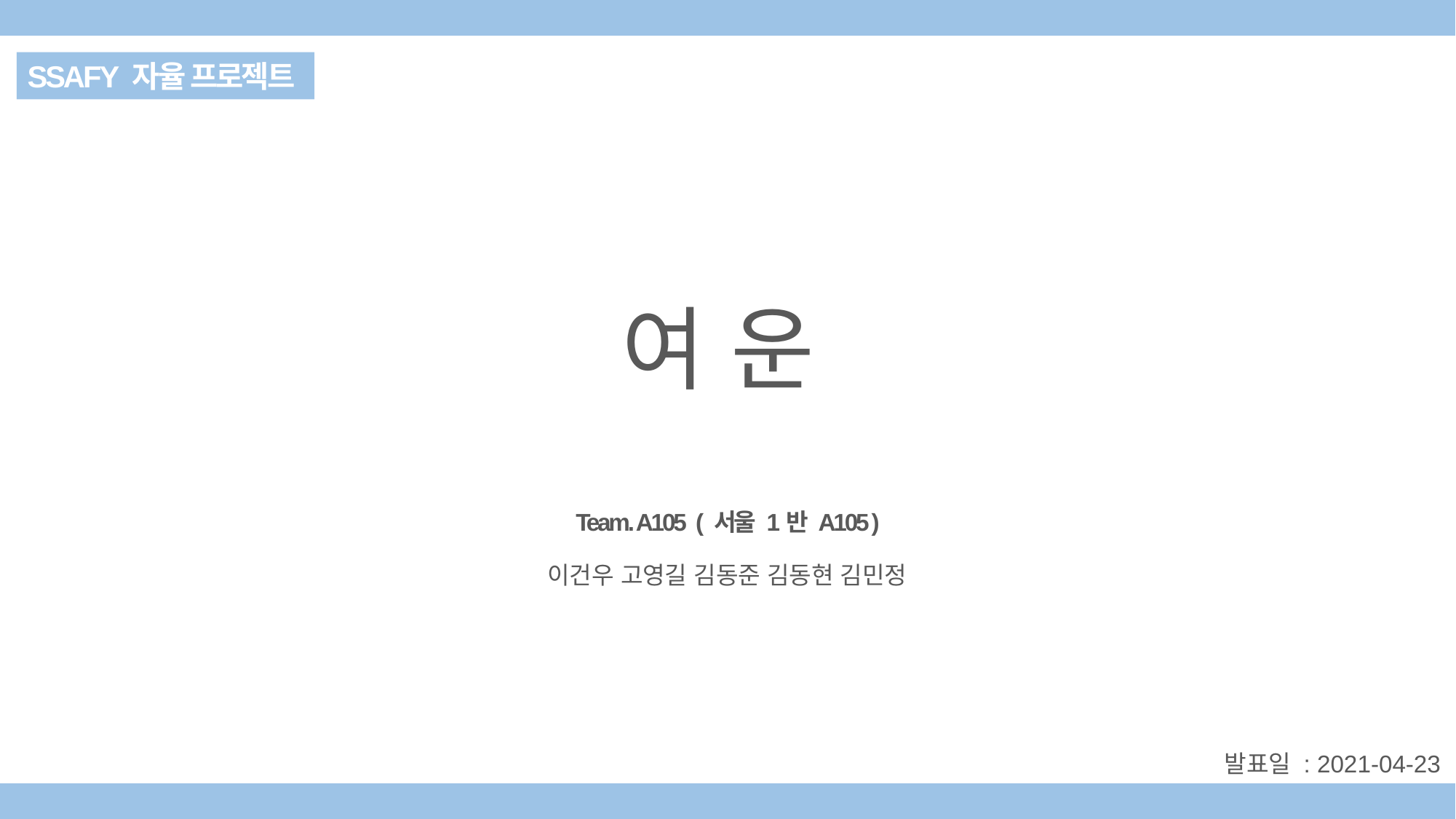

SSAFY 자율 프로젝트
여 운
Team. A105  ( 서울 1반 A105 )
이건우 고영길 김동준 김동현 김민정
발표일 : 2021-04-23